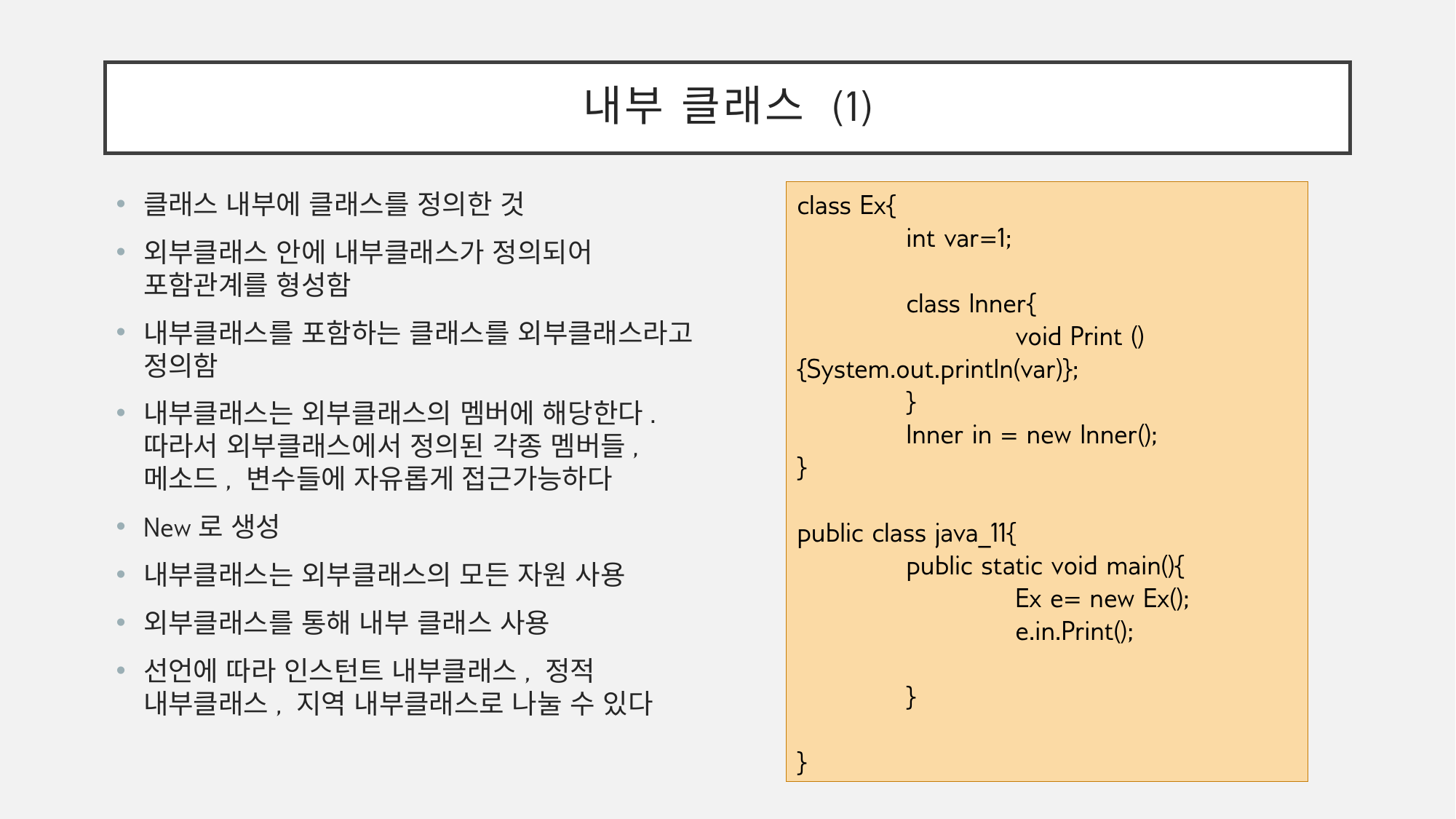

# 내부 클래스 (1)
클래스 내부에 클래스를 정의한 것
외부클래스 안에 내부클래스가 정의되어 포함관계를 형성함
내부클래스를 포함하는 클래스를 외부클래스라고 정의함
내부클래스는 외부클래스의 멤버에 해당한다. 따라서 외부클래스에서 정의된 각종 멤버들, 메소드, 변수들에 자유롭게 접근가능하다
New로 생성
내부클래스는 외부클래스의 모든 자원 사용
외부클래스를 통해 내부 클래스 사용
선언에 따라 인스턴트 내부클래스, 정적 내부클래스, 지역 내부클래스로 나눌 수 있다
class Ex{
	int var=1;

	class Inner{
		void Print () {System.out.println(var)};
	}
	Inner in = new Inner();
}

public class java_11{
	public static void main(){
		Ex e= new Ex();
		e.in.Print();

	}

}